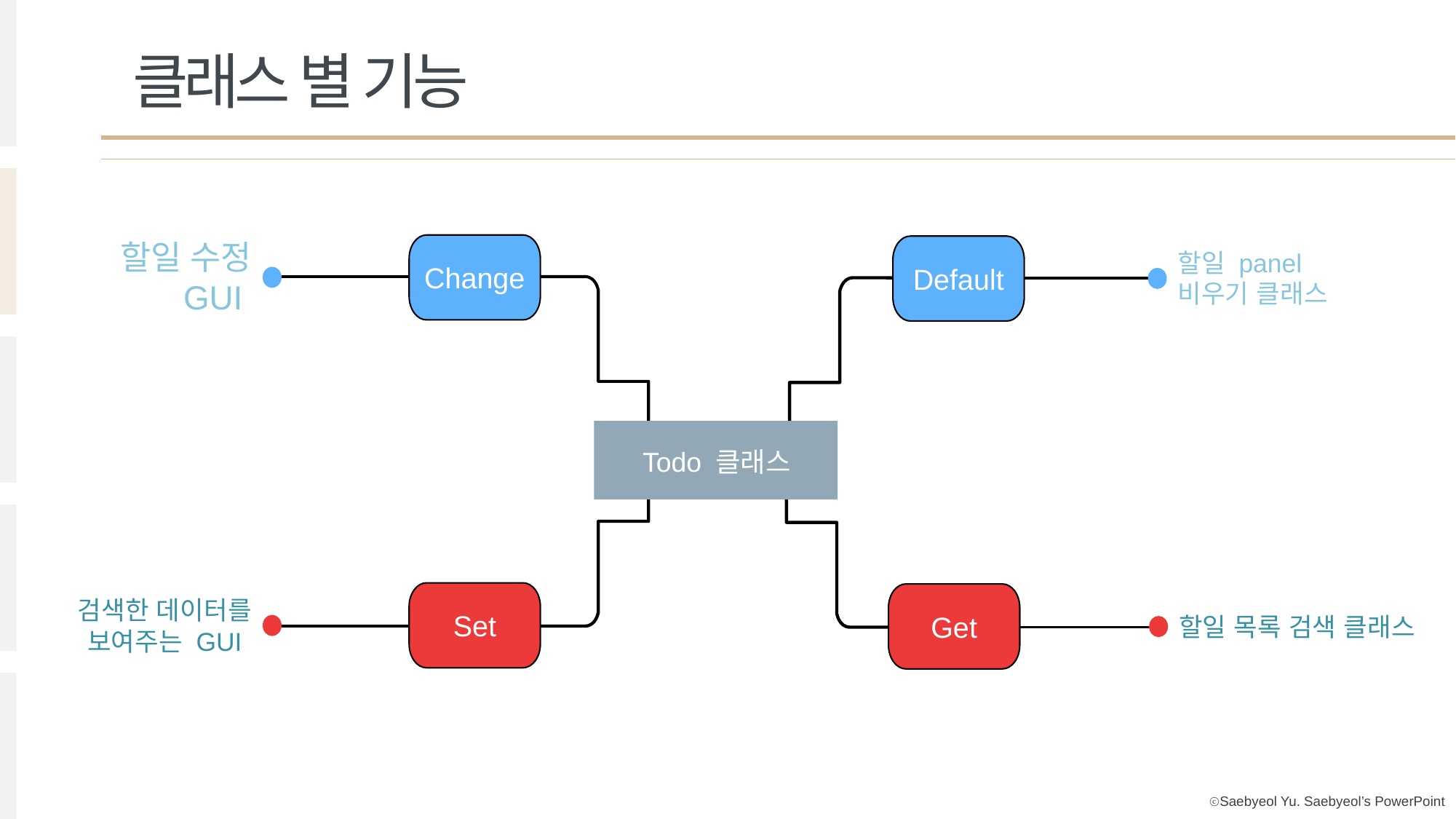

클래스 별 기능
Change
할일 수정 GUI

Default
할일 panel 비우기 클래스

Todo 클래스

Get
할일 목록 검색 클래스

Set
검색한 데이터를 보여주는 GUI